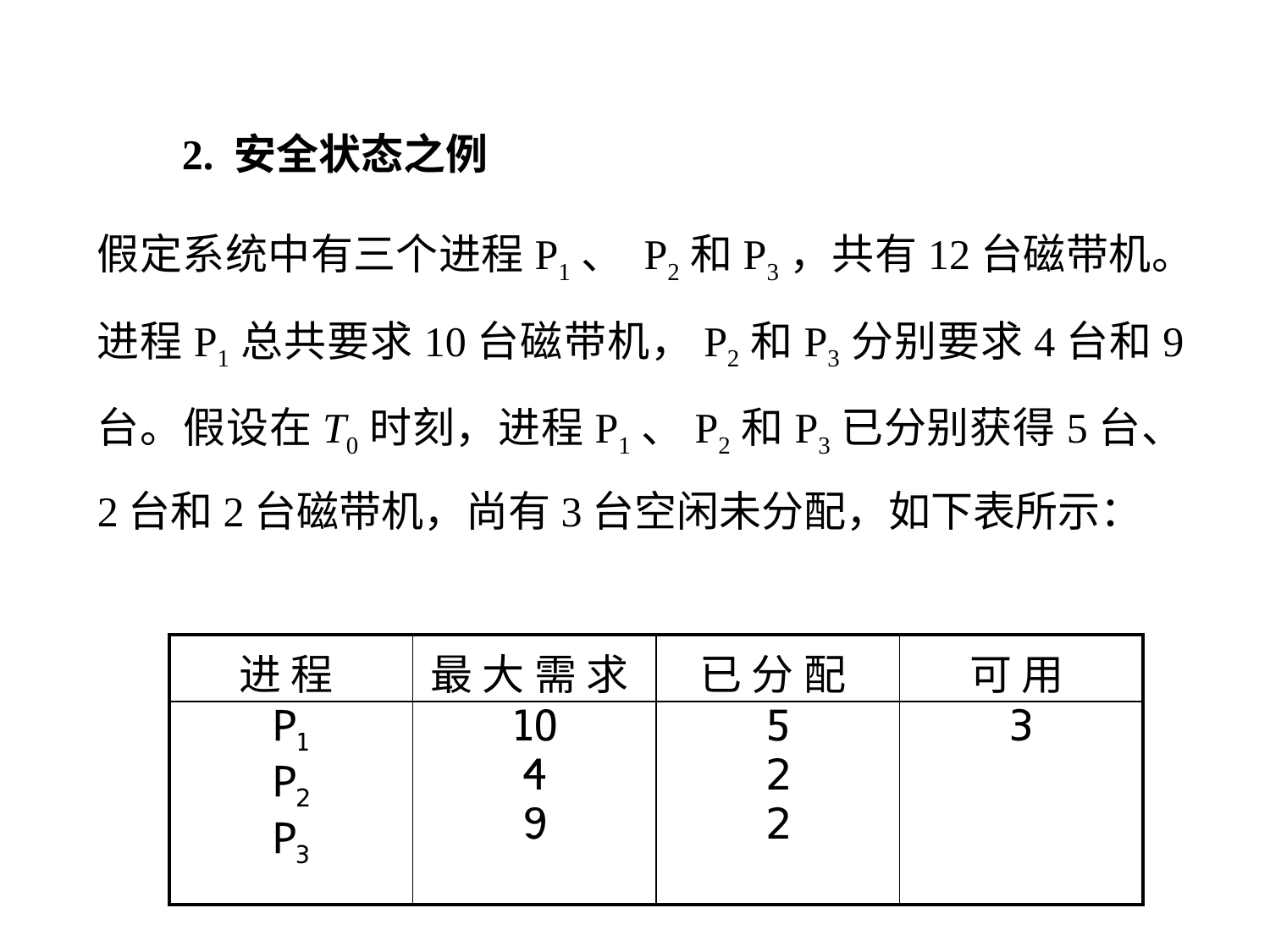

2. 安全状态之例
假定系统中有三个进程P1、 P2和P3，共有12台磁带机。进程P1总共要求10台磁带机，P2和P3分别要求4台和9台。假设在T0时刻，进程P1、P2和P3已分别获得5台、2台和2台磁带机，尚有3台空闲未分配，如下表所示：
| 进 程 | 最 大 需 求 | 已 分 配 | 可 用 |
| --- | --- | --- | --- |
| P1 P2 P3 | 10 4 9 | 5 2 2 | 3 |